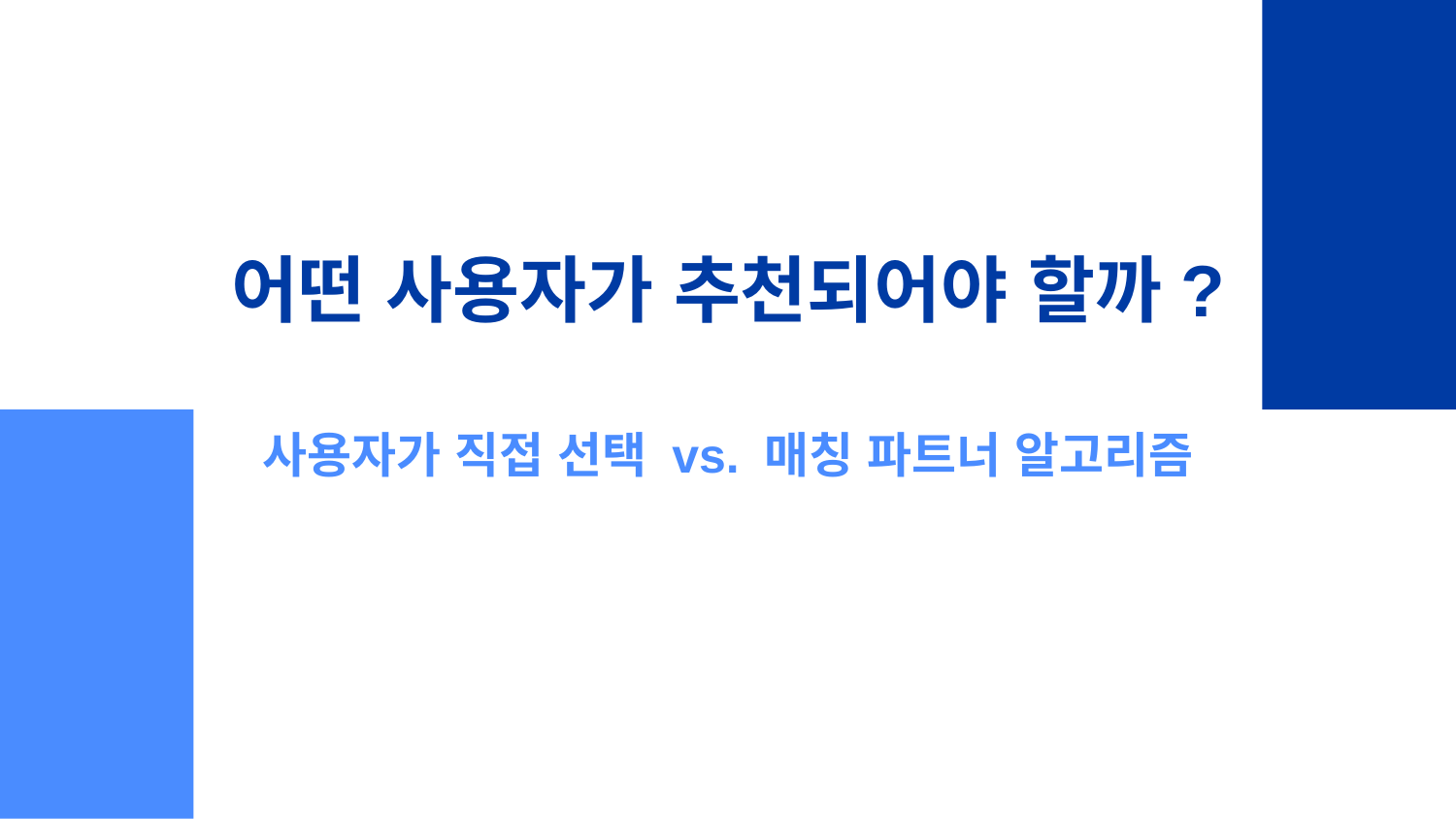

어떤 사용자가 추천되어야 할까?
사용자가 직접 선택 vs. 매칭 파트너 알고리즘